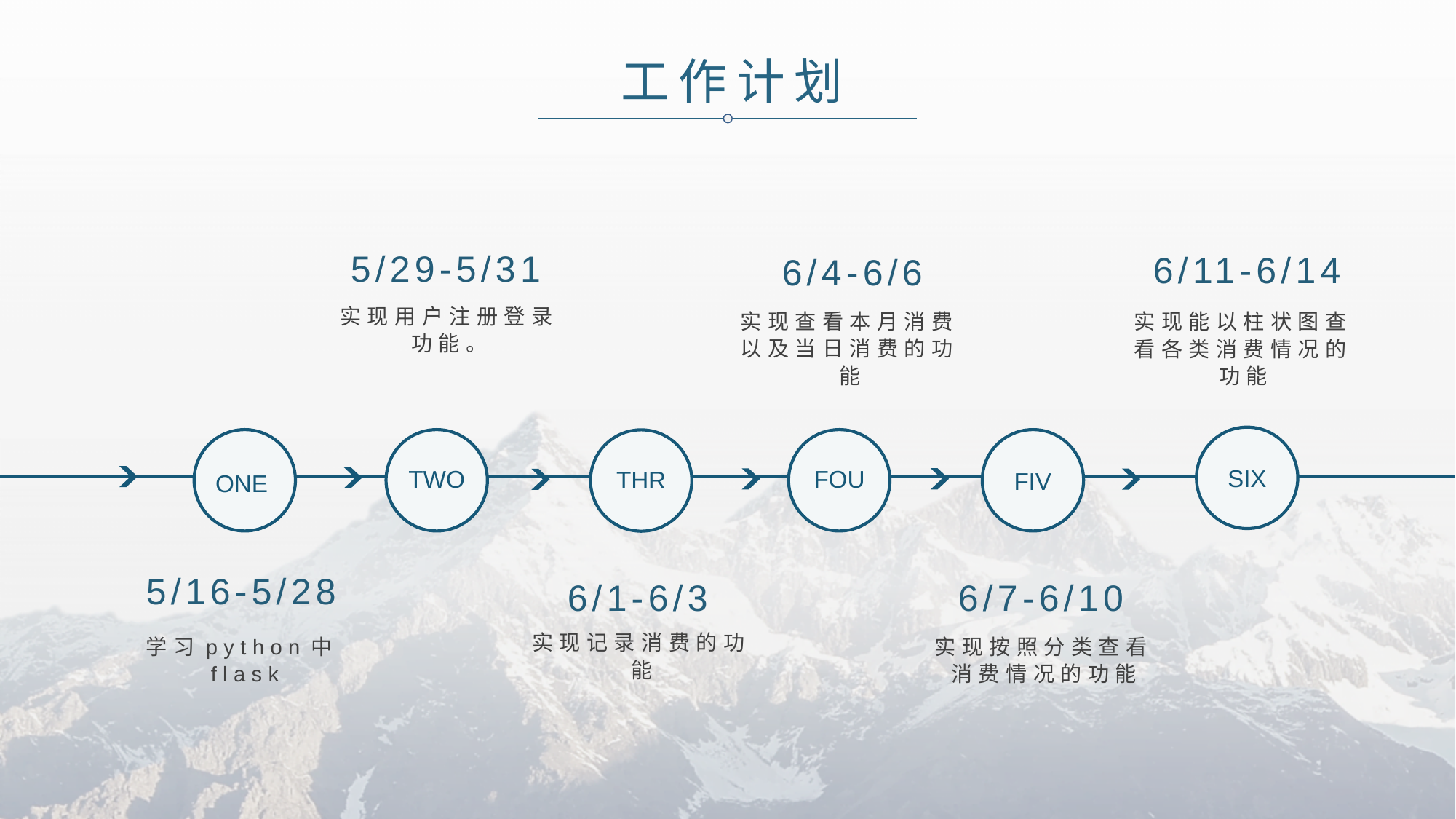

工作计划

5/29-5/31
6/11-6/14
6/4-6/6
实现用户注册登录功能。
实现查看本月消费以及当日消费的功能
实现能以柱状图查看各类消费情况的功能
SIX

ONE

TWO

FOU
FIV

THR

5/16-5/28
6/7-6/10
6/1-6/3
实现记录消费的功能
学习python中flask
实现按照分类查看消费情况的功能